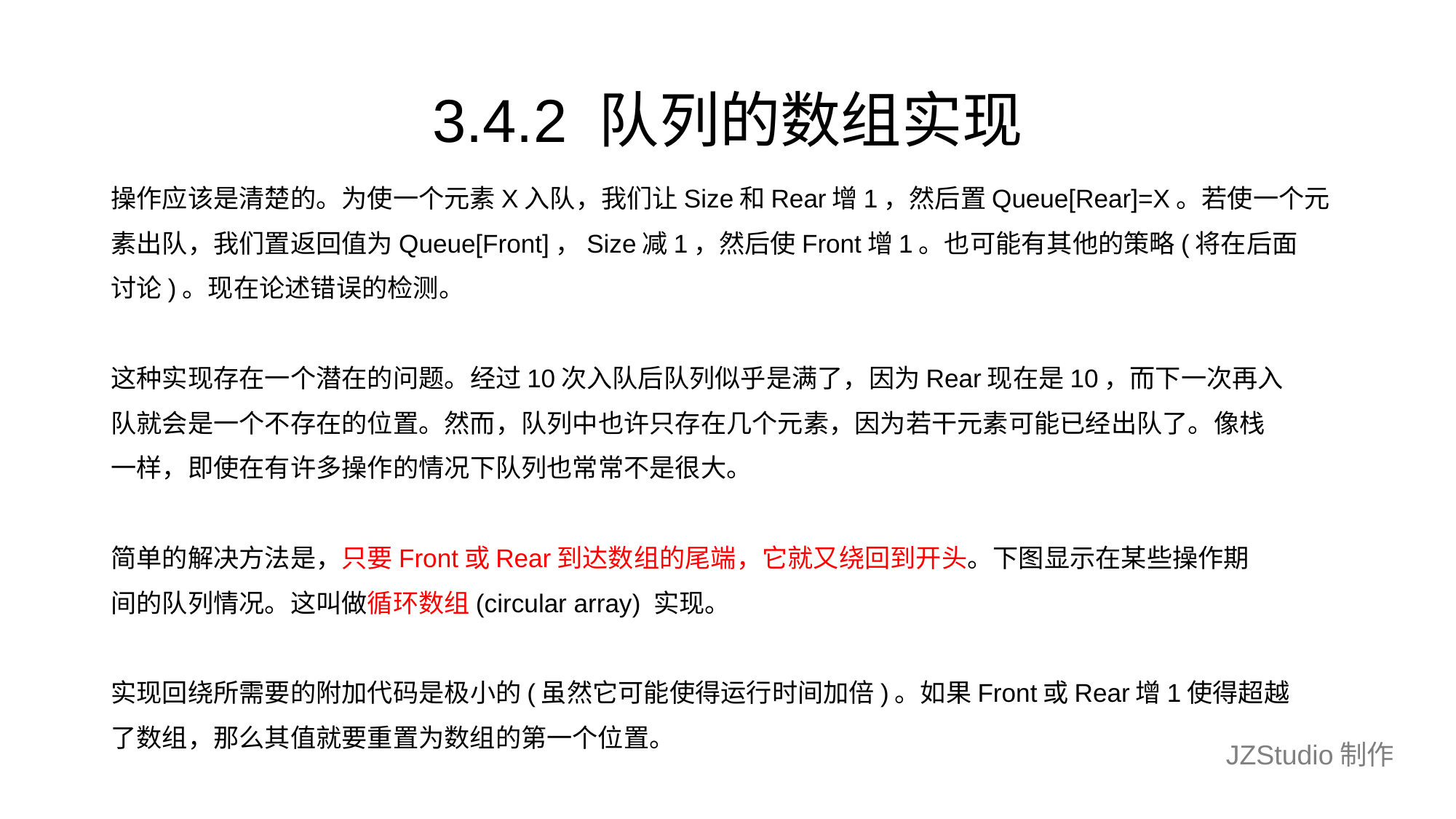

# 3.4.2 队列的数组实现
操作应该是清楚的。为使一个元素X入队，我们让Size和Rear增1，然后置Queue[Rear]=X。若使一个元
素出队，我们置返回值为Queue[Front]，Size减1，然后使Front增1。也可能有其他的策略(将在后面
讨论)。现在论述错误的检测。

这种实现存在一个潜在的问题。经过10次入队后队列似乎是满了，因为Rear现在是10，而下一次再入
队就会是一个不存在的位置。然而，队列中也许只存在几个元素，因为若干元素可能已经出队了。像栈
一样，即使在有许多操作的情况下队列也常常不是很大。

简单的解决方法是，只要Front或Rear到达数组的尾端，它就又绕回到开头。下图显示在某些操作期
间的队列情况。这叫做循环数组(circular array) 实现。

实现回绕所需要的附加代码是极小的(虽然它可能使得运行时间加倍)。如果Front或Rear增1使得超越
了数组，那么其值就要重置为数组的第一个位置。